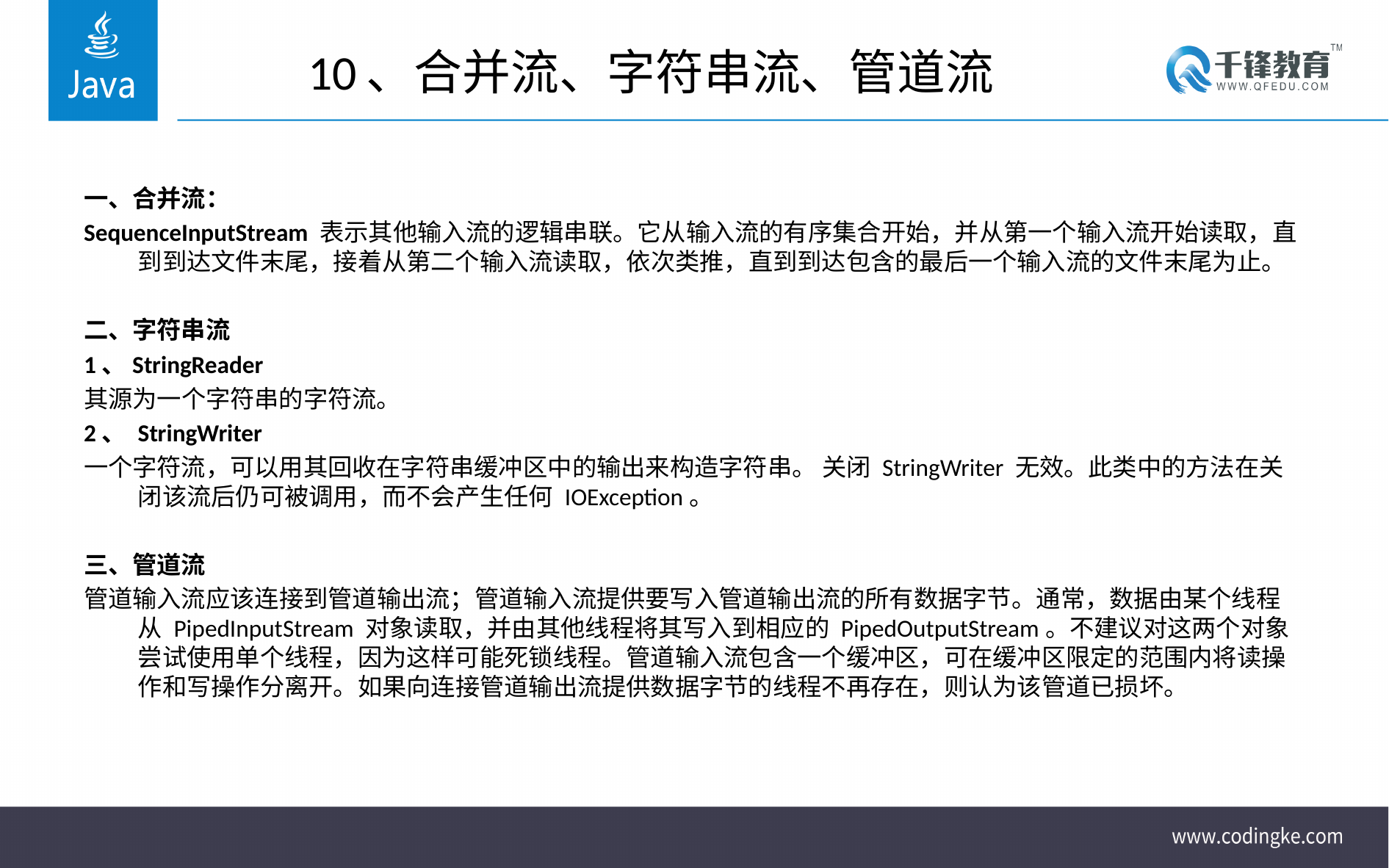

# 10、合并流、字符串流、管道流
一、合并流：
SequenceInputStream 表示其他输入流的逻辑串联。它从输入流的有序集合开始，并从第一个输入流开始读取，直到到达文件末尾，接着从第二个输入流读取，依次类推，直到到达包含的最后一个输入流的文件末尾为止。

二、字符串流
1、StringReader
其源为一个字符串的字符流。
2、 StringWriter
一个字符流，可以用其回收在字符串缓冲区中的输出来构造字符串。 关闭 StringWriter 无效。此类中的方法在关闭该流后仍可被调用，而不会产生任何 IOException。

三、管道流
管道输入流应该连接到管道输出流；管道输入流提供要写入管道输出流的所有数据字节。通常，数据由某个线程从 PipedInputStream 对象读取，并由其他线程将其写入到相应的 PipedOutputStream。不建议对这两个对象尝试使用单个线程，因为这样可能死锁线程。管道输入流包含一个缓冲区，可在缓冲区限定的范围内将读操作和写操作分离开。如果向连接管道输出流提供数据字节的线程不再存在，则认为该管道已损坏。